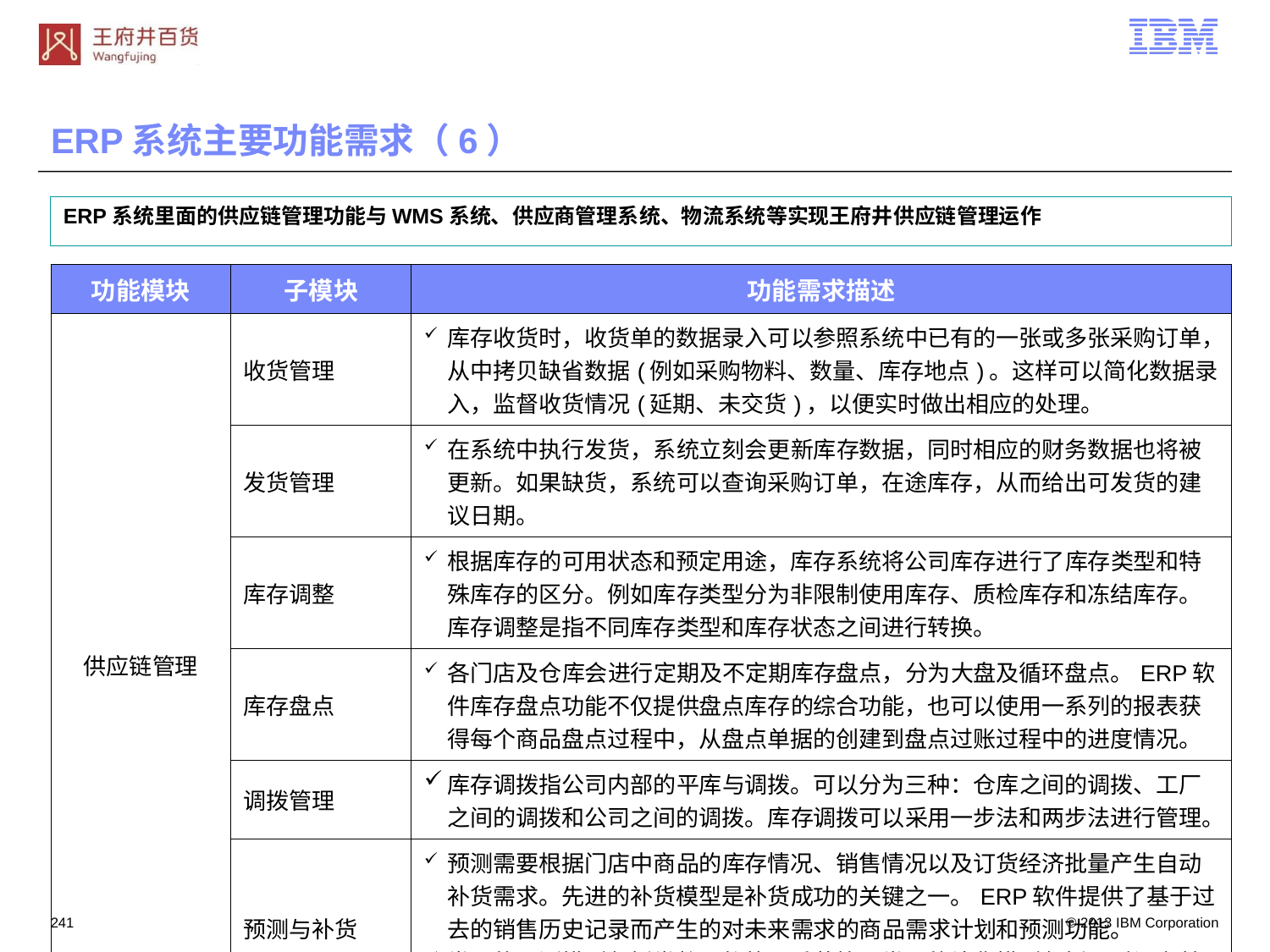

# ERP系统主要功能需求（6）
ERP系统里面的供应链管理功能与WMS系统、供应商管理系统、物流系统等实现王府井供应链管理运作
| 功能模块 | 子模块 | 功能需求描述 |
| --- | --- | --- |
| 供应链管理 | 收货管理 | 库存收货时，收货单的数据录入可以参照系统中已有的一张或多张采购订单，从中拷贝缺省数据(例如采购物料、数量、库存地点)。这样可以简化数据录入，监督收货情况(延期、未交货)，以便实时做出相应的处理。 |
|  | 发货管理 | 在系统中执行发货，系统立刻会更新库存数据，同时相应的财务数据也将被更新。如果缺货，系统可以查询采购订单，在途库存，从而给出可发货的建议日期。 |
|  | 库存调整 | 根据库存的可用状态和预定用途，库存系统将公司库存进行了库存类型和特殊库存的区分。例如库存类型分为非限制使用库存、质检库存和冻结库存。库存调整是指不同库存类型和库存状态之间进行转换。 |
|  | 库存盘点 | 各门店及仓库会进行定期及不定期库存盘点，分为大盘及循环盘点。ERP软件库存盘点功能不仅提供盘点库存的综合功能，也可以使用一系列的报表获得每个商品盘点过程中，从盘点单据的创建到盘点过账过程中的进度情况。 |
|  | 调拨管理 | 库存调拨指公司内部的平库与调拨。可以分为三种：仓库之间的调拨、工厂之间的调拨和公司之间的调拨。库存调拨可以采用一步法和两步法进行管理。 |
|  | 预测与补货 | 预测需要根据门店中商品的库存情况、销售情况以及订货经济批量产生自动补货需求。先进的补货模型是补货成功的关键之一。ERP软件提供了基于过去的销售历史记录而产生的对未来需求的商品需求计划和预测功能。 常用的预测模型包括常数、趋势、季节等。常用的补货模型包括以时间为基点、目标库存、重订货点等。 |
241